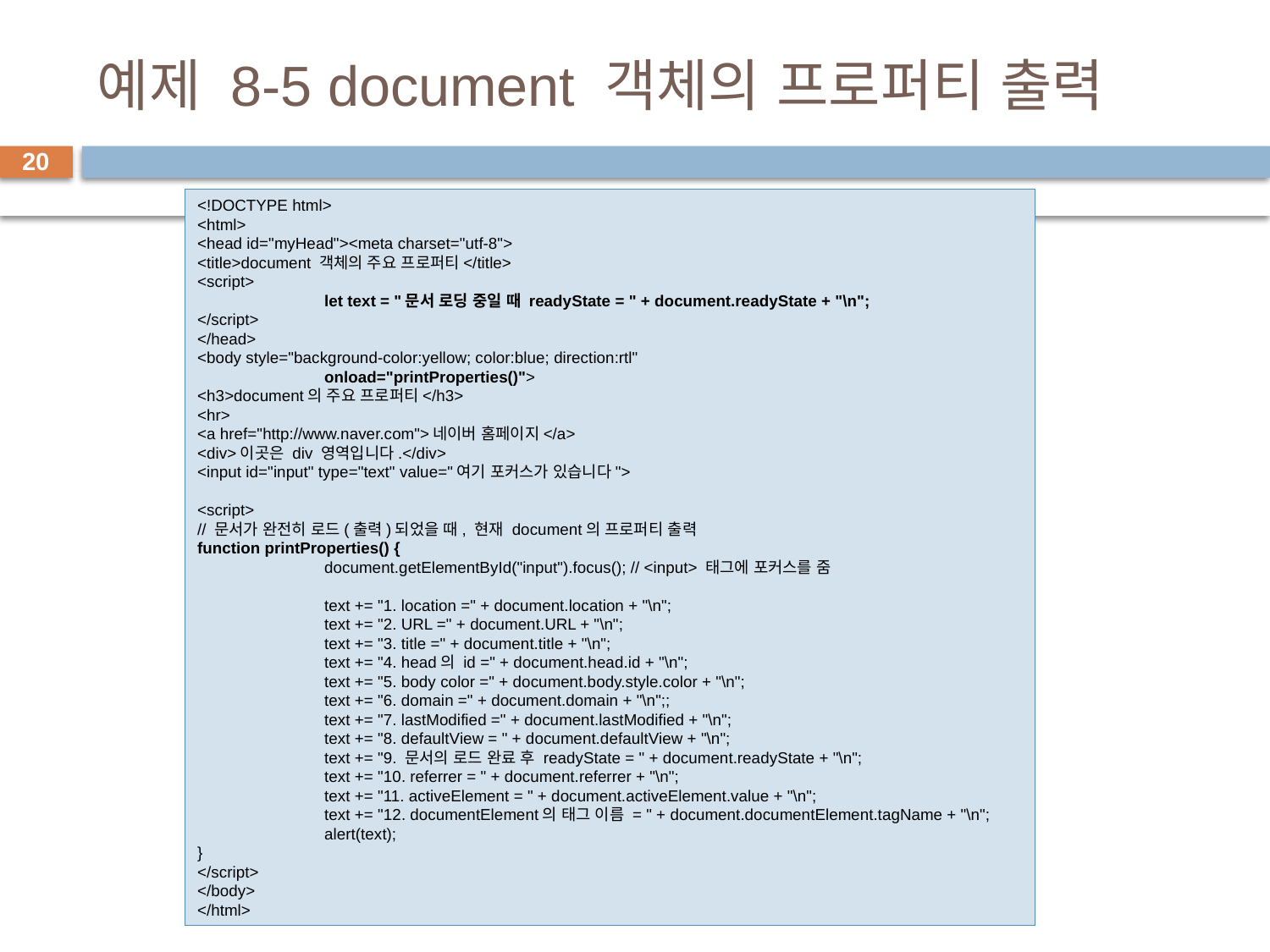

# 예제 8-5 document 객체의 프로퍼티 출력
20
<!DOCTYPE html>
<html>
<head id="myHead"><meta charset="utf-8">
<title>document 객체의 주요 프로퍼티</title>
<script>
	let text = "문서 로딩 중일 때 readyState = " + document.readyState + "\n";
</script>
</head>
<body style="background-color:yellow; color:blue; direction:rtl"
      	onload="printProperties()">
<h3>document의 주요 프로퍼티</h3>
<hr>
<a href="http://www.naver.com">네이버 홈페이지</a>
<div>이곳은 div 영역입니다.</div>
<input id="input" type="text" value="여기 포커스가 있습니다">

<script>
// 문서가 완전히 로드(출력)되었을 때, 현재 document의 프로퍼티 출력
function printProperties() {
	document.getElementById("input").focus(); // <input> 태그에 포커스를 줌

	text += "1. location =" + document.location + "\n";
	text += "2. URL =" + document.URL + "\n";
	text += "3. title =" + document.title + "\n";
	text += "4. head의 id =" + document.head.id + "\n";
	text += "5. body color =" + document.body.style.color + "\n";
	text += "6. domain =" + document.domain + "\n";;
	text += "7. lastModified =" + document.lastModified + "\n";
	text += "8. defaultView = " + document.defaultView + "\n";
	text += "9. 문서의 로드 완료 후 readyState = " + document.readyState + "\n";
	text += "10. referrer = " + document.referrer + "\n";
	text += "11. activeElement = " + document.activeElement.value + "\n";
	text += "12. documentElement의 태그 이름 = " + document.documentElement.tagName + "\n";
	alert(text);
}
</script>
</body>
</html>